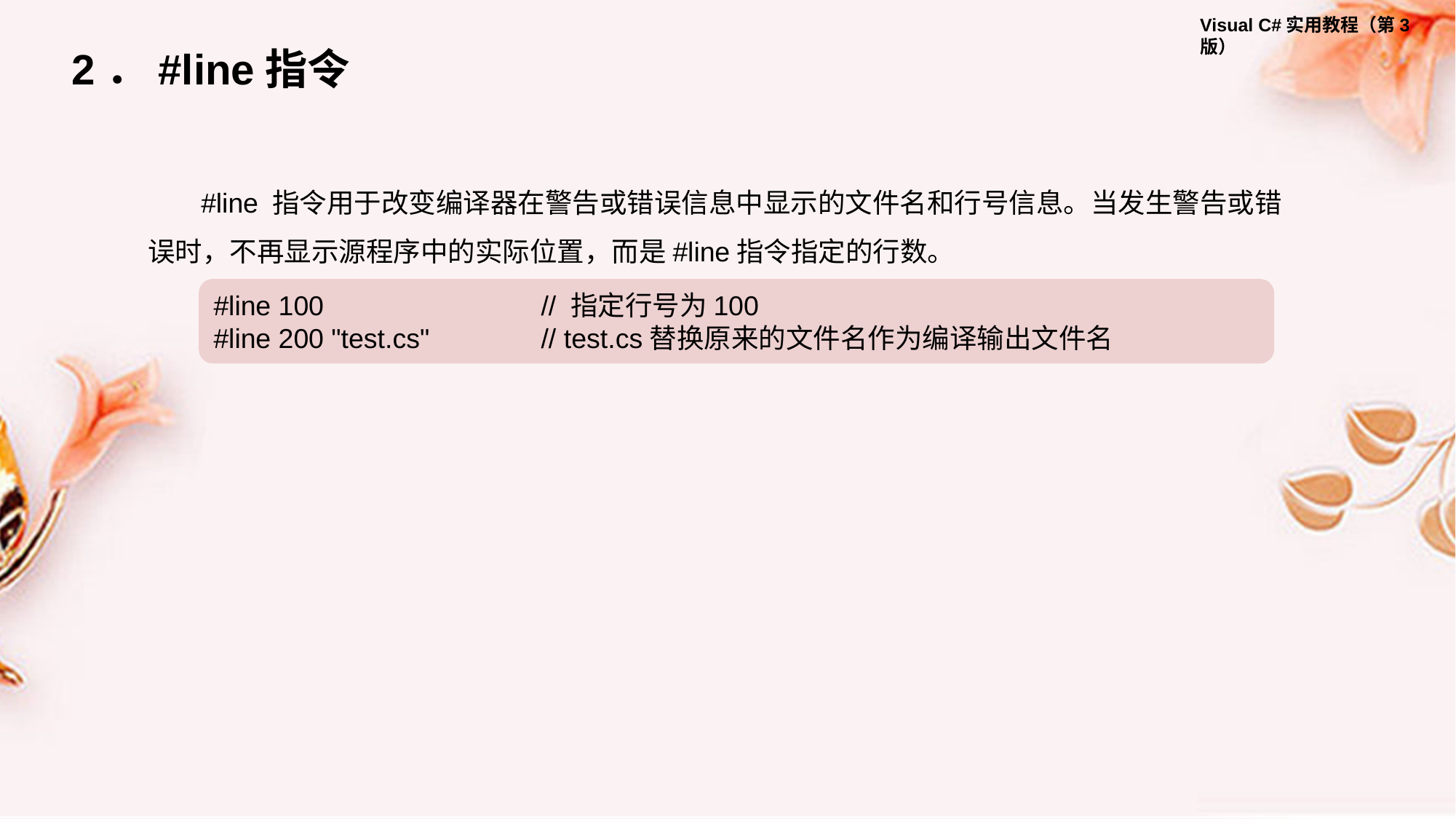

2．#line指令
#line 指令用于改变编译器在警告或错误信息中显示的文件名和行号信息。当发生警告或错误时，不再显示源程序中的实际位置，而是#line指令指定的行数。
#line 100           		// 指定行号为100
#line 200 "test.cs"   	// test.cs替换原来的文件名作为编译输出文件名